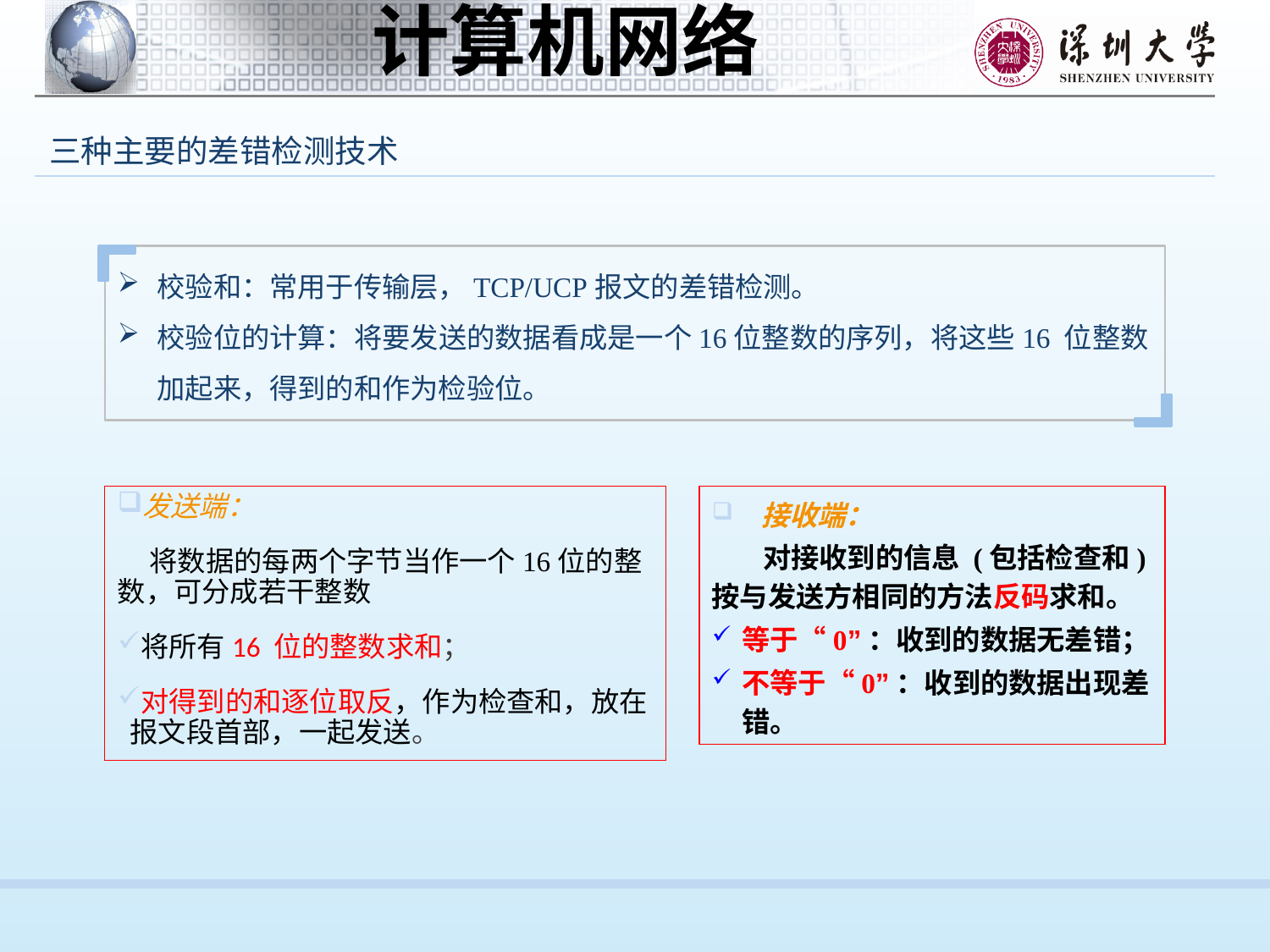

三种主要的差错检测技术

校验和：常用于传输层，TCP/UCP报文的差错检测。
校验位的计算：将要发送的数据看成是一个16位整数的序列，将这些16 位整数加起来，得到的和作为检验位。

发送端：
    将数据的每两个字节当作一个16位的整数，可分成若干整数
将所有16 位的整数求和；
对得到的和逐位取反，作为检查和，放在报文段首部，一起发送。

  接收端：
       对接收到的信息 (包括检查和)按与发送方相同的方法反码求和。
等于“0”：收到的数据无差错；
不等于“0”：收到的数据出现差错。